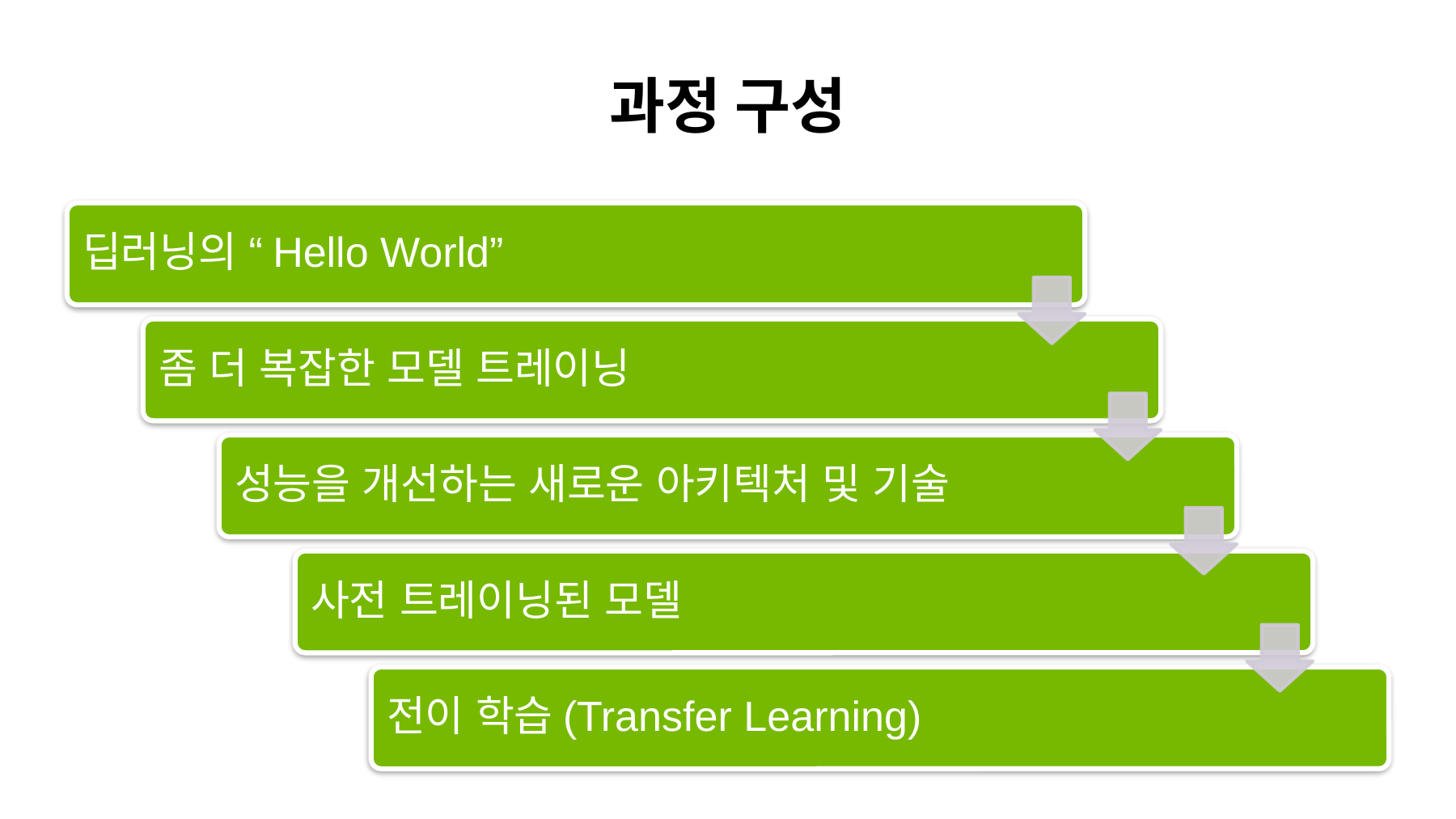

과정 구성

딥러닝의 “Hello World”

좀 더 복잡한 모델 트레이닝

성능을 개선하는 새로운 아키텍처 및 기술

사전 트레이닝된 모델

전이 학습(Transfer Learning)